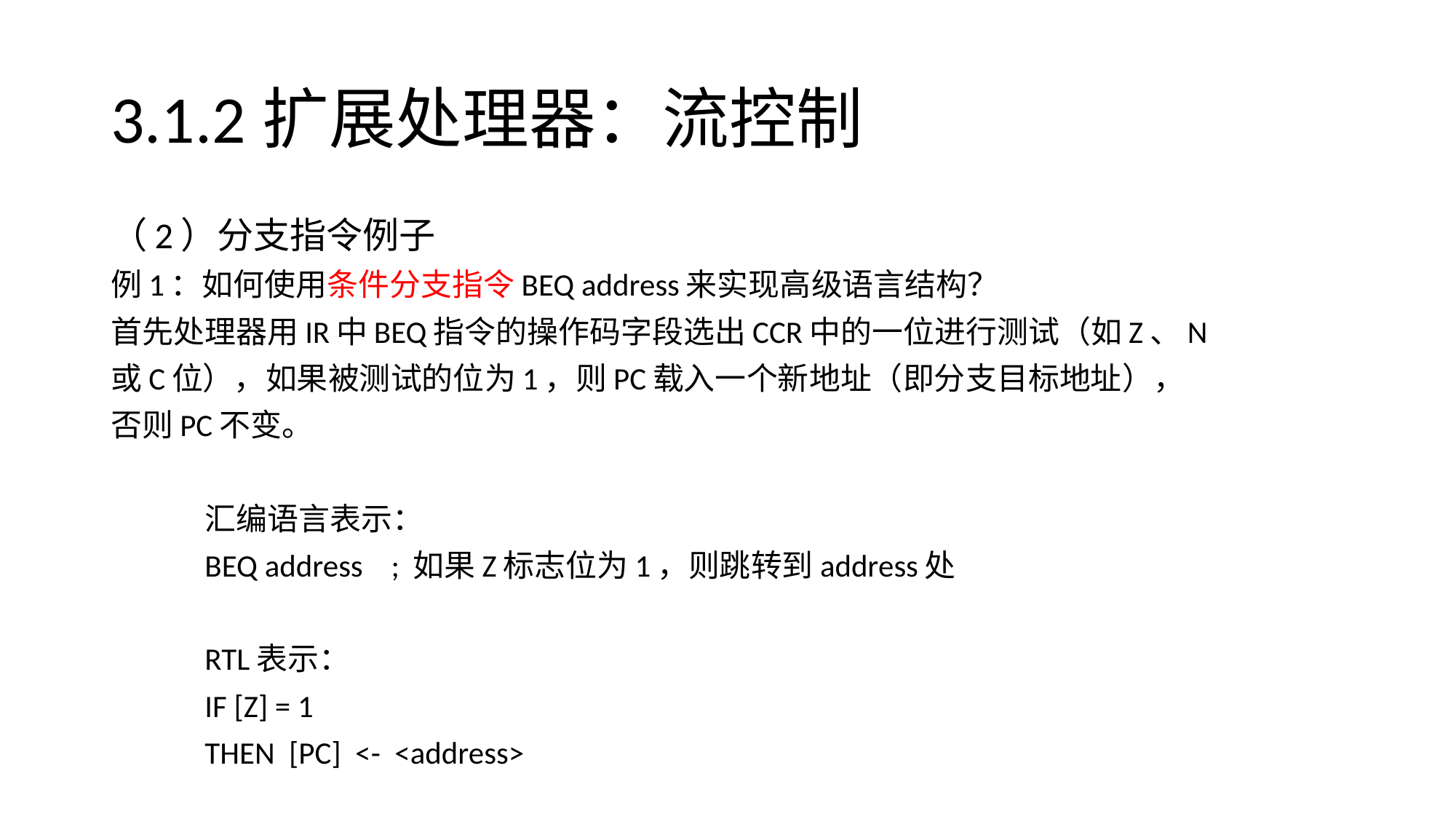

# 3.1.2扩展处理器：流控制
（2）分支指令例子
例1：如何使用条件分支指令BEQ address来实现高级语言结构？
首先处理器用IR中BEQ指令的操作码字段选出CCR中的一位进行测试（如Z、N
或C位），如果被测试的位为1，则PC载入一个新地址（即分支目标地址），
否则PC不变。

	汇编语言表示：
		BEQ address    ; 如果Z标志位为1，则跳转到address处

	RTL表示：
		IF [Z] = 1
		THEN  [PC]  <-  <address>